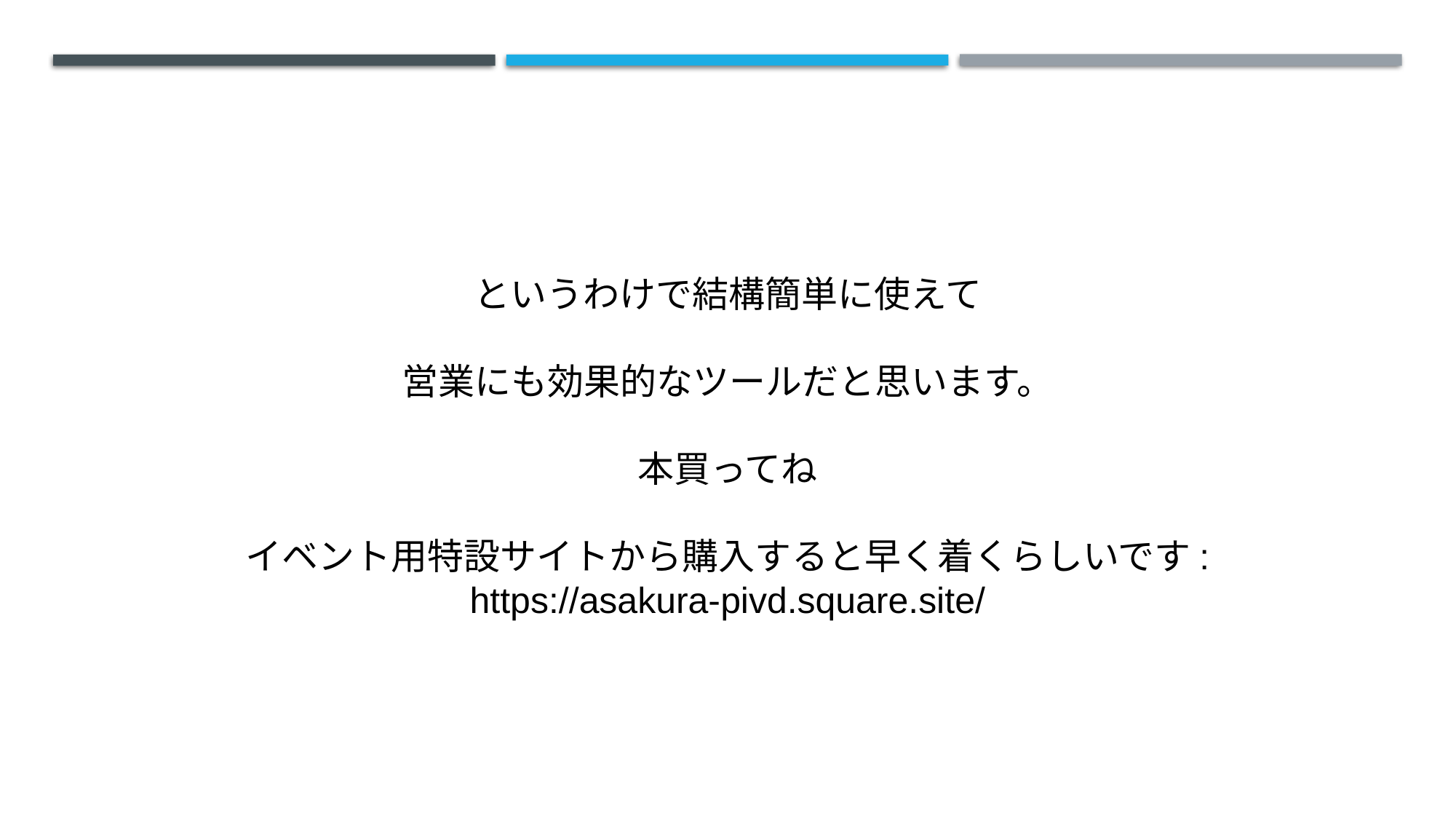

というわけで結構簡単に使えて

営業にも効果的なツールだと思います。

本買ってね

イベント用特設サイトから購入すると早く着くらしいです: https://asakura-pivd.square.site/